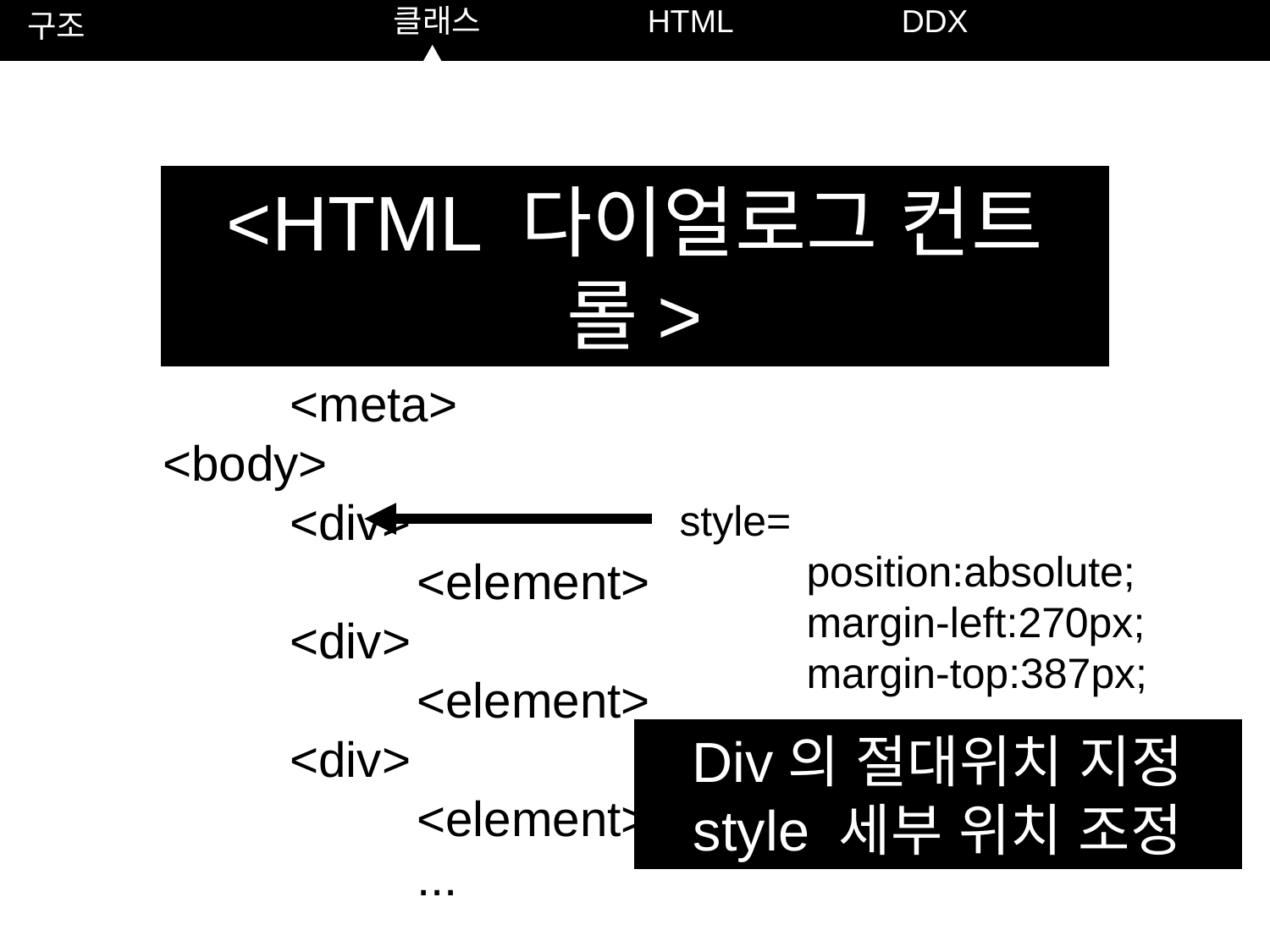

구조
			클래스		HTML		DDX

<HTML 다이얼로그 컨트롤>
<head>
	<meta>
<body>
	<div>
		<element>
	<div>
		<element>
	<div>
		<element>
		...
style=
	position:absolute;
	margin-left:270px;
	margin-top:387px;
Div의 절대위치 지정
style 세부 위치 조정